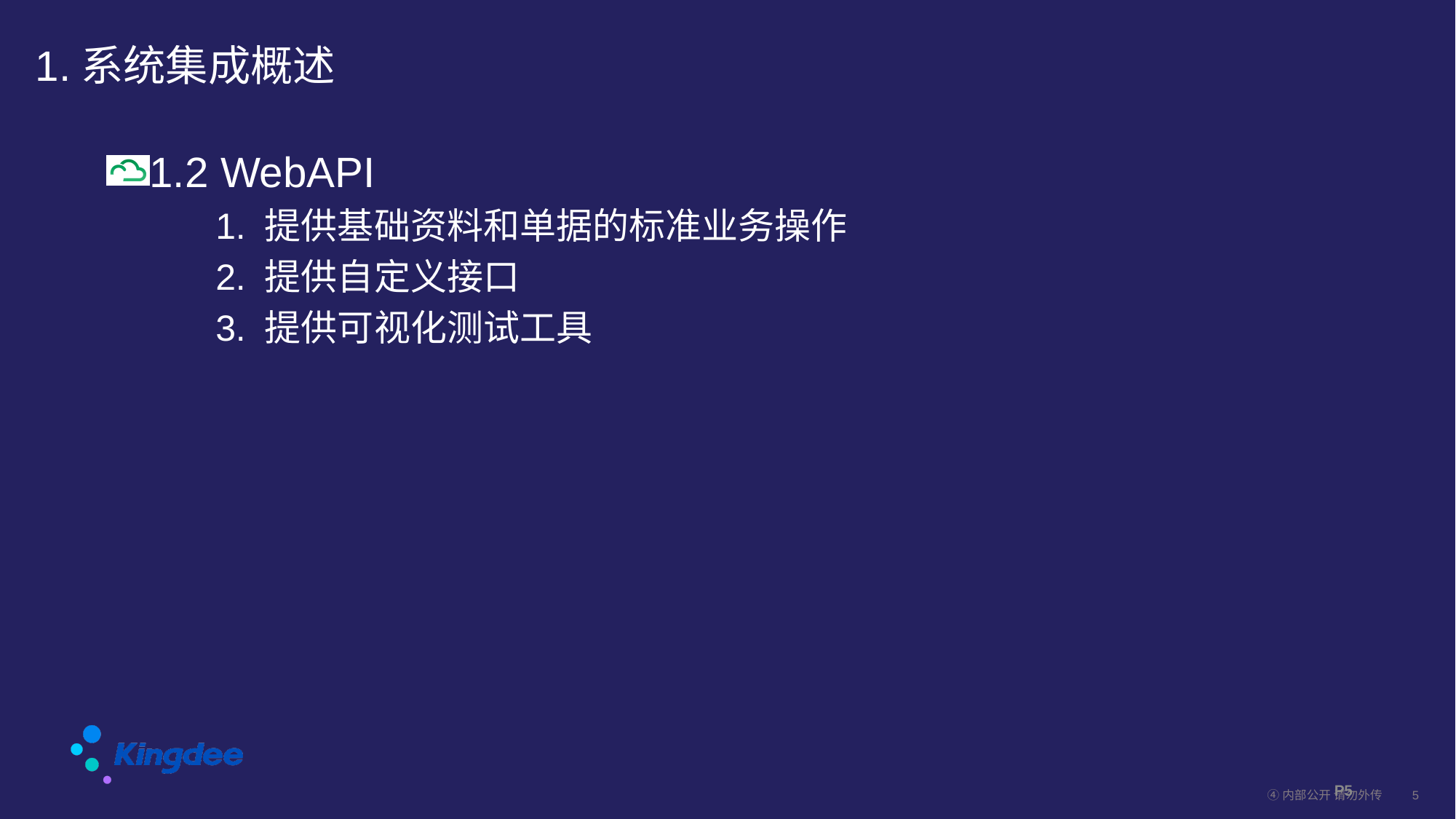

# 1.系统集成概述
1.2 WebAPI
  	1. 提供基础资料和单据的标准业务操作
	2. 提供自定义接口
	3. 提供可视化测试工具